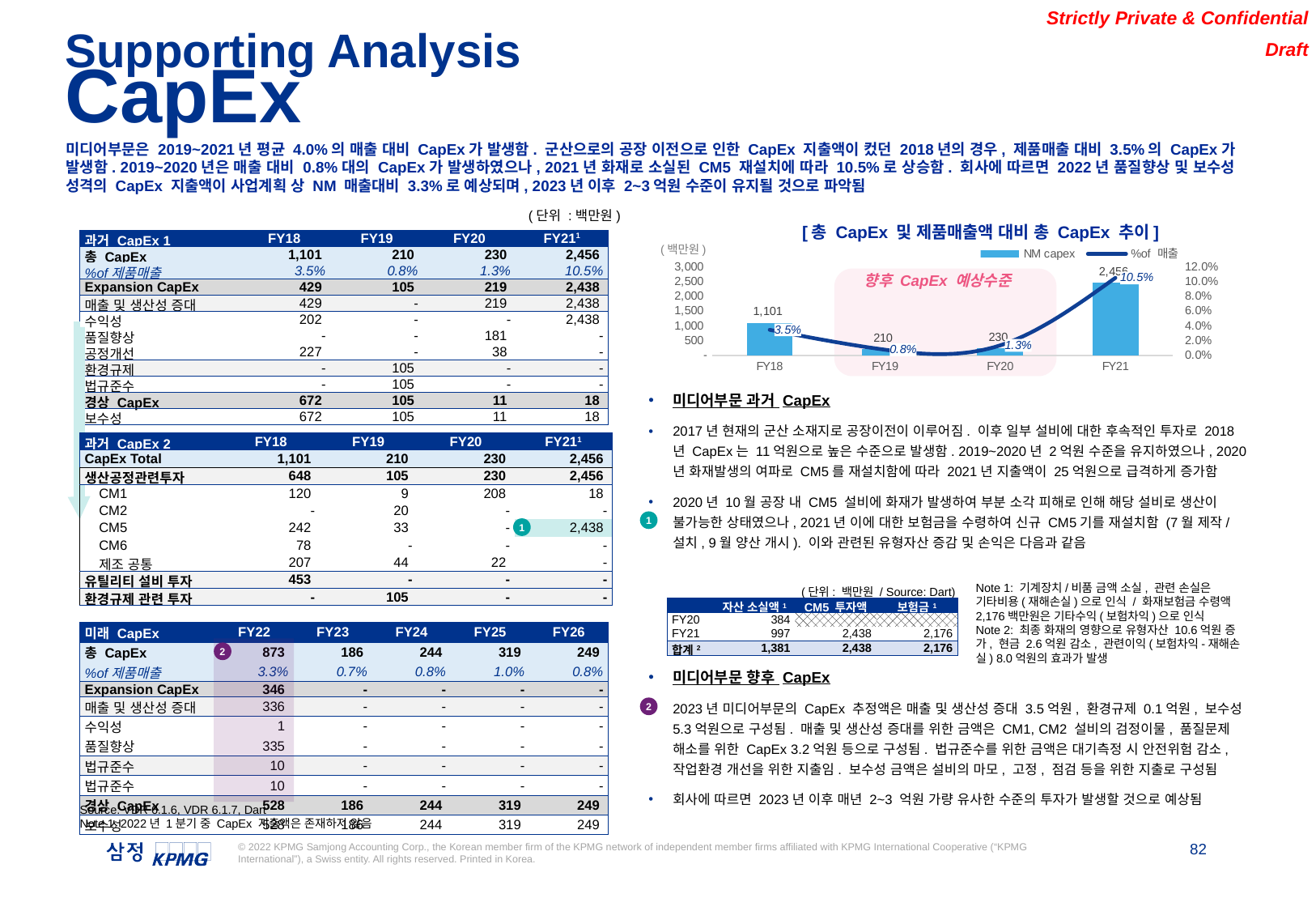

Supporting Analysis
CapEx
미디어부문은 2019~2021년 평균 4.0%의 매출 대비 CapEx가 발생함. 군산으로의 공장 이전으로 인한 CapEx 지출액이 컸던 2018년의 경우, 제품매출 대비 3.5%의 CapEx가 발생함. 2019~2020년은 매출 대비 0.8%대의 CapEx가 발생하였으나, 2021년 화재로 소실된 CM5 재설치에 따라 10.5%로 상승함. 회사에 따르면 2022년 품질향상 및 보수성 성격의 CapEx 지출액이 사업계획 상 NM 매출대비 3.3%로 예상되며, 2023년 이후 2~3억원 수준이 유지될 것으로 파악됨
                                                                                                                     (단위 :백만원)
[총 CapEx 및 제품매출액 대비 총 CapEx 추이]
| 과거 CapEx 1 | FY18 | FY19 | FY20 | FY211 |
| --- | --- | --- | --- | --- |
| 총 CapEx | 1,101 | 210 | 230 | 2,456 |
| %of제품매출 | 3.5% | 0.8% | 1.3% | 10.5% |
| Expansion CapEx | 429 | 105 | 219 | 2,438 |
| 매출 및 생산성 증대 | 429 | - | 219 | 2,438 |
| 수익성 | 202 | - | - | 2,438 |
| 품질향상 | - | - | 181 | - |
| 공정개선 | 227 | - | 38 | - |
| 환경규제 | - | 105 | - | - |
| 법규준수 | - | 105 | - | - |
| 경상 CapEx | 672 | 105 | 11 | 18 |
| 보수성 | 672 | 105 | 11 | 18 |
(백만원)

### Chart

| Category | NM capex | %of 매출 |
|---|---|---|
| FY18 | 1100.879 | 0.034588986626312136 |
| FY19 | 210.3 | 0.007565756017291747 |
| FY20 | 229.5 | 0.013451601243174785 |
| FY21 | 2455.846566 | 0.10518993261516983 |
향후 CapEx 예상수준

미디어부문 과거 CapEx
2017년 현재의 군산 소재지로 공장이전이 이루어짐. 이후 일부 설비에 대한 후속적인 투자로 2018년 CapEx는 11억원으로 높은 수준으로 발생함. 2019~2020년 2억원 수준을 유지하였으나, 2020년 화재발생의 여파로 CM5를 재설치함에 따라 2021년 지출액이 25억원으로 급격하게 증가함
2020년 10월 공장 내 CM5 설비에 화재가 발생하여 부분 소각 피해로 인해 해당 설비로 생산이 불가능한 상태였으나, 2021년 이에 대한 보험금을 수령하여 신규 CM5기를 재설치함 (7월 제작/설치, 9월 양산 개시). 이와 관련된 유형자산 증감 및 손익은 다음과 같음
| 과거 CapEx 2 |  | FY18 | FY19 | FY20 | FY211 |
| --- | --- | --- | --- | --- | --- |
| CapEx Total |  | 1,101 | 210 | 230 | 2,456 |
| 생산공정관련투자 |  | 648 | 105 | 230 | 2,456 |
|  | CM1 | 120 | 9 | 208 | 18 |
|  | CM2 | - | 20 | - | - |
|  | CM5 | 242 | 33 | - | 2,438 |
|  | CM6 | 78 | - | - | - |
|  | 제조 공통 | 207 | 44 | 22 | - |
| 유틸리티 설비 투자 |  | 453 | - | - | - |
| 환경규제 관련 투자 |  | - | 105 | - | - |
1
1
Note 1: 기계장치/비품 금액 소실, 관련 손실은 기타비용(재해손실)으로 인식 / 화재보험금 수령액 2,176백만원은 기타수익(보험차익)으로 인식
Note 2: 최종 화재의 영향으로 유형자산 10.6억원 증가, 현금 2.6억원 감소, 관련이익(보험차익-재해손실) 8.0억원의 효과가 발생
(단위: 백만원 / Source: Dart)
|  | 자산 소실액1 | CM5 투자액 | 보험금1 |
| --- | --- | --- | --- |
| FY20 | 384 |  |  |
| FY21 | 997 | 2,438 | 2,176 |
| 합계2 | 1,381 | 2,438 | 2,176 |
| 미래 CapEx | FY22 | FY23 | FY24 | FY25 | FY26 |
| --- | --- | --- | --- | --- | --- |
| 총 CapEx | 873 | 186 | 244 | 319 | 249 |
| %of제품매출 | 3.3% | 0.7% | 0.8% | 1.0% | 0.8% |
| Expansion CapEx | 346 | - | - | - | - |
| 매출 및 생산성 증대 | 336 | - | - | - | - |
| 수익성 | 1 | - | - | - | - |
| 품질향상 | 335 | - | - | - | - |
| 법규준수 | 10 | - | - | - | - |
| 법규준수 | 10 | - | - | - | - |
| 경상 CapEx | 528 | 186 | 244 | 319 | 249 |
| 보수성 | 528 | 186 | 244 | 319 | 249 |

2
미디어부문 향후 CapEx
2023년 미디어부문의 CapEx 추정액은 매출 및 생산성 증대 3.5억원, 환경규제 0.1억원, 보수성 5.3억원으로 구성됨. 매출 및 생산성 증대를 위한 금액은 CM1, CM2 설비의 검정이물, 품질문제 해소를 위한 CapEx 3.2억원 등으로 구성됨. 법규준수를 위한 금액은 대기측정 시 안전위험 감소, 작업환경 개선을 위한 지출임. 보수성 금액은 설비의 마모, 고정, 점검 등을 위한 지출로 구성됨
회사에 따르면 2023년 이후 매년 2~3 억원 가량 유사한 수준의 투자가 발생할 것으로 예상됨
2
Source: VDR 6.1.6, VDR 6.1.7, Dart
Note 1: 2022년 1분기 중 CapEx 지출액은 존재하지 않음